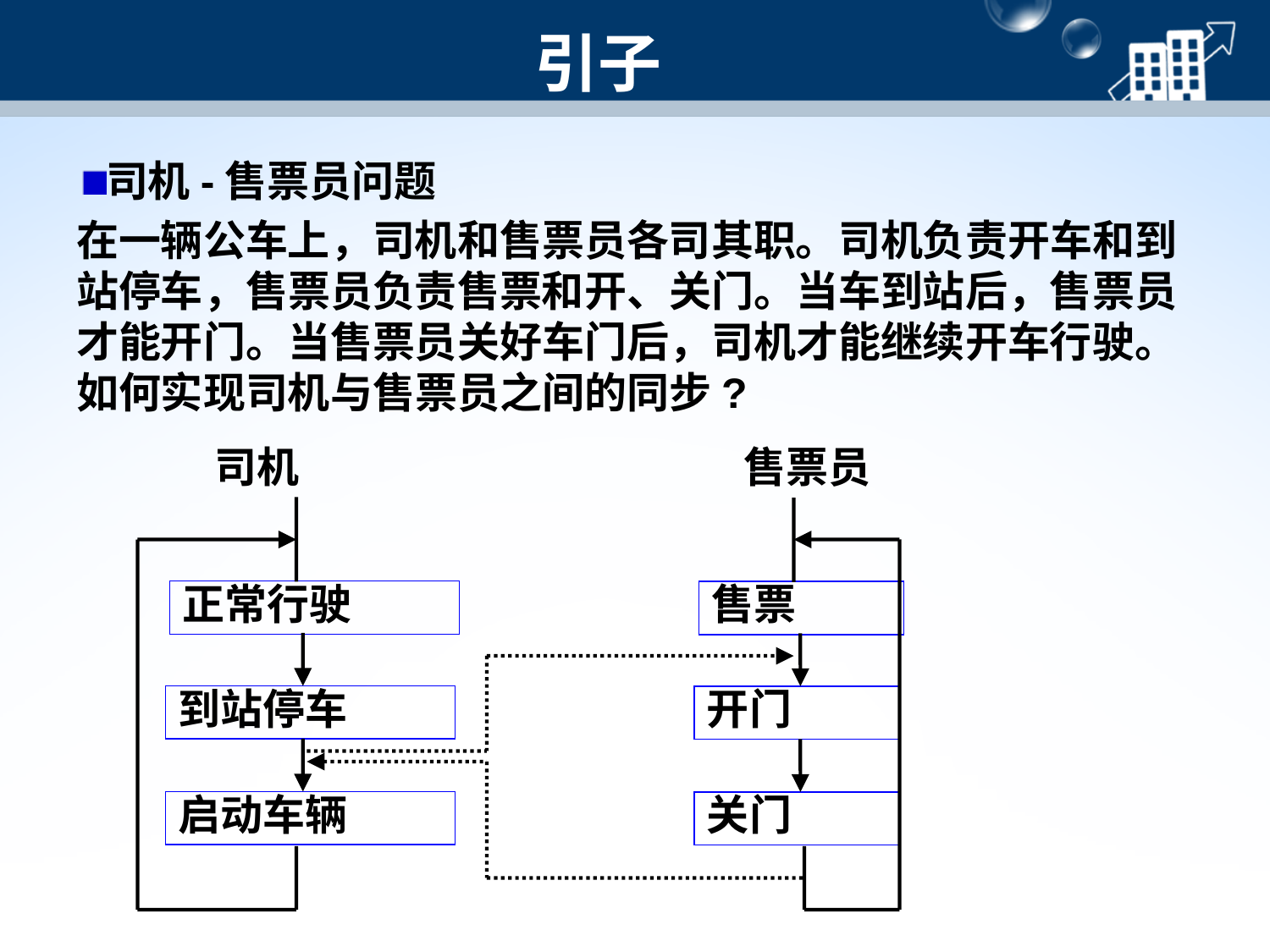

# 引子
司机-售票员问题
在一辆公车上，司机和售票员各司其职。司机负责开车和到站停车，售票员负责售票和开、关门。当车到站后，售票员才能开门。当售票员关好车门后，司机才能继续开车行驶。如何实现司机与售票员之间的同步?
司机
售票员

正常行驶
售票

到站停车
开门

启动车辆
关门